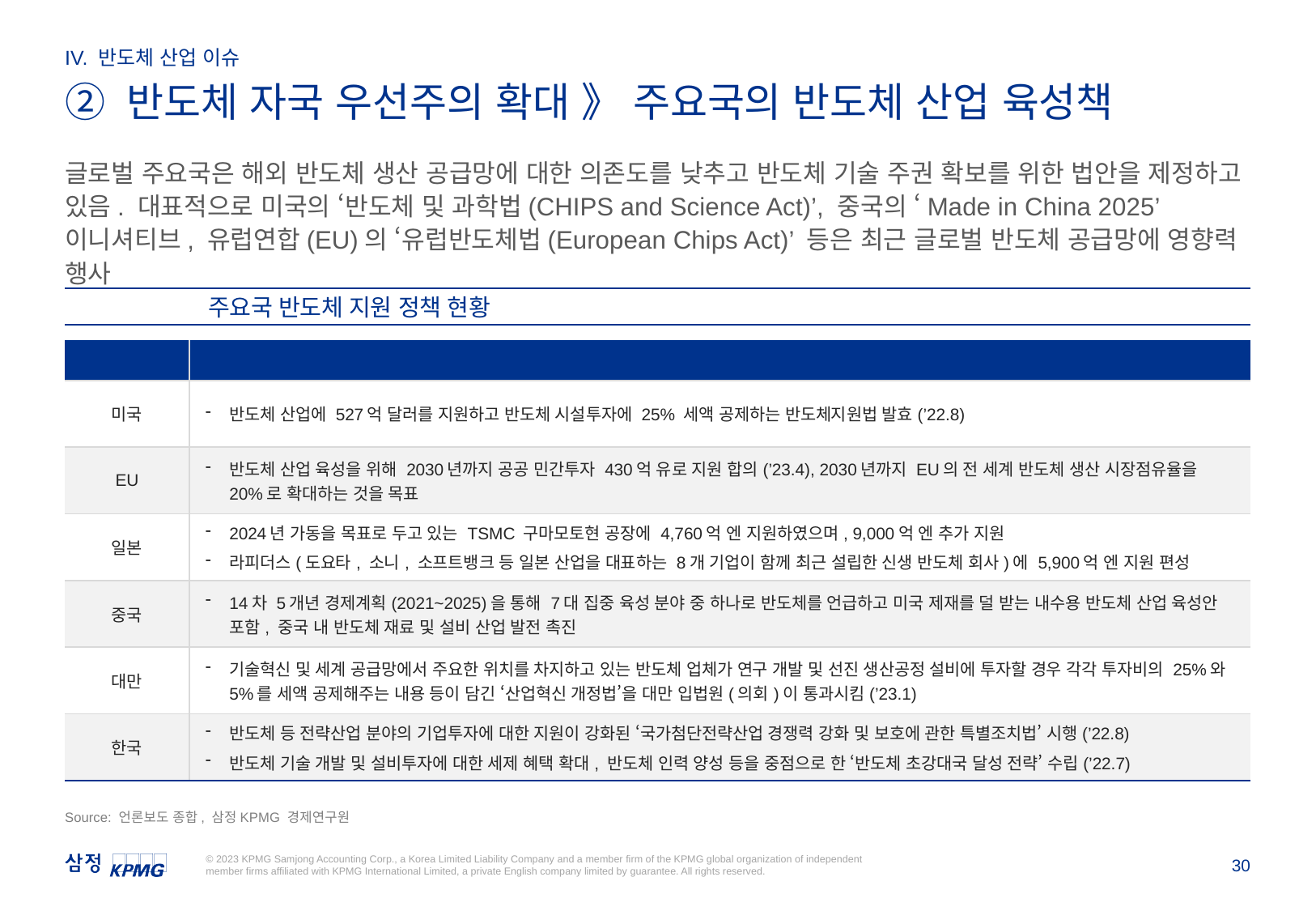

IV. 반도체 산업 이슈
② 반도체 자국 우선주의 확대 》 주요국의 반도체 산업 육성책
글로벌 주요국은 해외 반도체 생산 공급망에 대한 의존도를 낮추고 반도체 기술 주권 확보를 위한 법안을 제정하고 있음. 대표적으로 미국의 ‘반도체 및 과학법(CHIPS and Science Act)’, 중국의 ‘Made in China 2025’ 이니셔티브, 유럽연합(EU)의 ‘유럽반도체법(European Chips Act)’ 등은 최근 글로벌 반도체 공급망에 영향력 행사

주요국 반도체 지원 정책 현황
| 국가 | 주요 내용 |
| --- | --- |
| 미국 | 반도체 산업에 527억 달러를 지원하고 반도체 시설투자에 25% 세액 공제하는 반도체지원법 발효(’22.8) |
| EU | 반도체 산업 육성을 위해 2030년까지 공공 민간투자 430억 유로 지원 합의(’23.4), 2030년까지 EU의 전 세계 반도체 생산 시장점유율을 20%로 확대하는 것을 목표 |
| 일본 | 2024년 가동을 목표로 두고 있는 TSMC 구마모토현 공장에 4,760억 엔 지원하였으며, 9,000억 엔 추가 지원 라피더스(도요타, 소니, 소프트뱅크 등 일본 산업을 대표하는 8개 기업이 함께 최근 설립한 신생 반도체 회사)에 5,900억 엔 지원 편성 |
| 중국 | 14차 5개년 경제계획(2021~2025)을 통해 7대 집중 육성 분야 중 하나로 반도체를 언급하고 미국 제재를 덜 받는 내수용 반도체 산업 육성안 포함, 중국 내 반도체 재료 및 설비 산업 발전 촉진 |
| 대만 | 기술혁신 및 세계 공급망에서 주요한 위치를 차지하고 있는 반도체 업체가 연구 개발 및 선진 생산공정 설비에 투자할 경우 각각 투자비의 25%와 5%를 세액 공제해주는 내용 등이 담긴 ‘산업혁신 개정법’을 대만 입법원(의회)이 통과시킴(’23.1) |
| 한국 | 반도체 등 전략산업 분야의 기업투자에 대한 지원이 강화된 ‘국가첨단전략산업 경쟁력 강화 및 보호에 관한 특별조치법’ 시행(’22.8) 반도체 기술 개발 및 설비투자에 대한 세제 혜택 확대, 반도체 인력 양성 등을 중점으로 한 ‘반도체 초강대국 달성 전략’ 수립(’22.7) |
Source: 언론보도 종합, 삼정KPMG 경제연구원